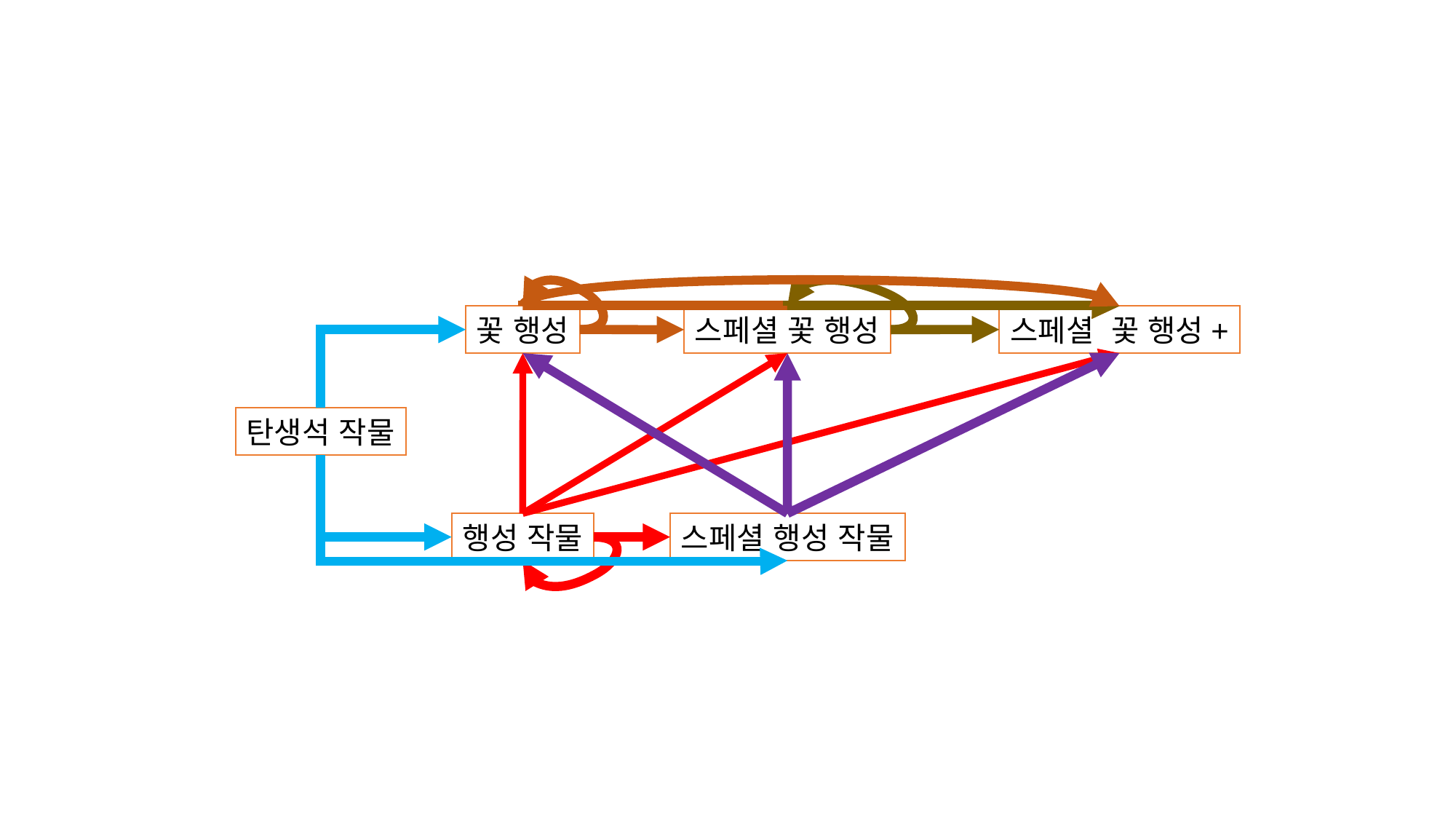

꽃 행성
스페셜  꽃 행성+
스페셜 꽃 행성
탄생석 작물
행성 작물
스페셜 행성 작물